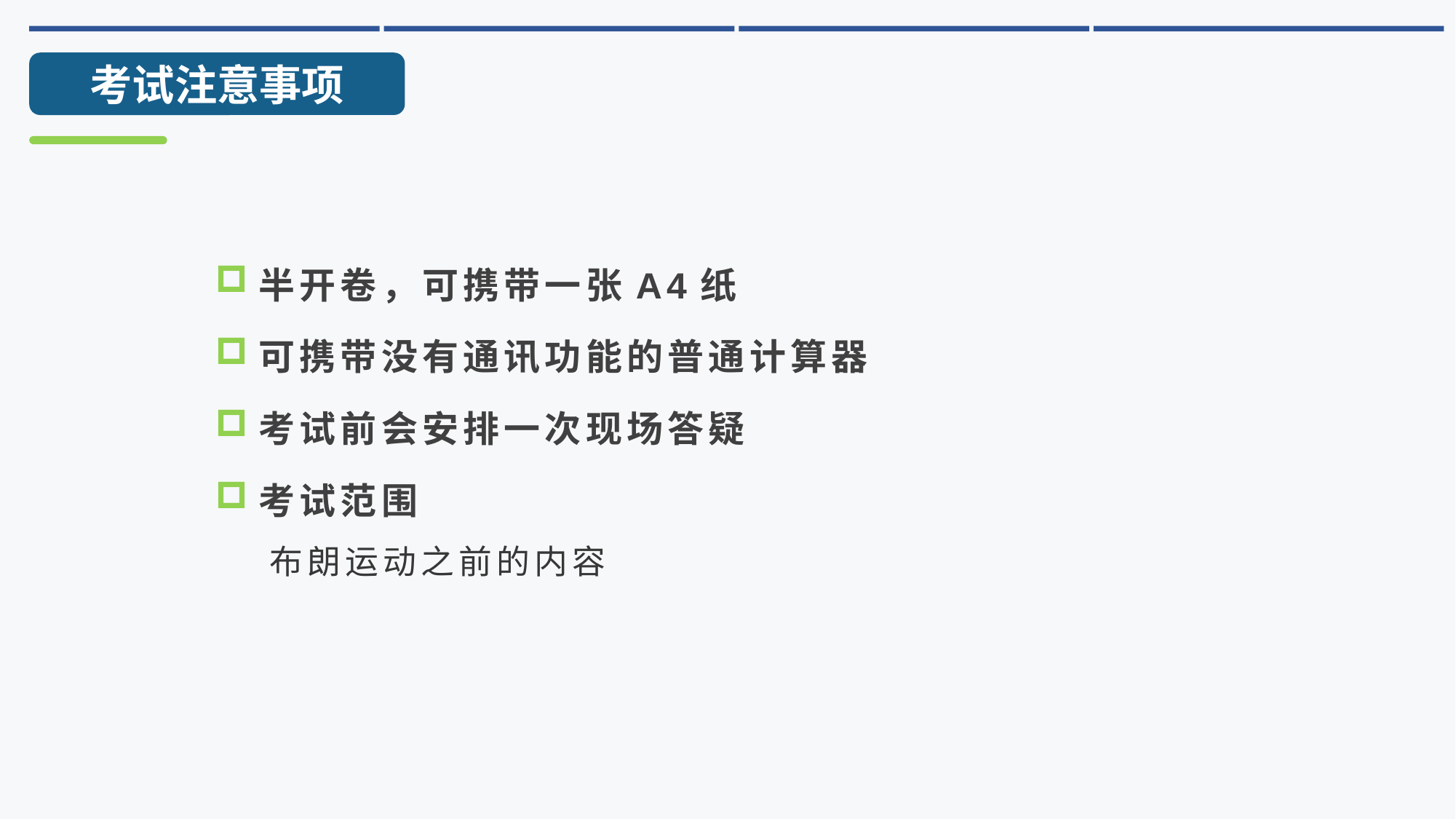

考试注意事项

半开卷，可携带一张A4纸
可携带没有通讯功能的普通计算器
考试前会安排一次现场答疑
考试范围
布朗运动之前的内容